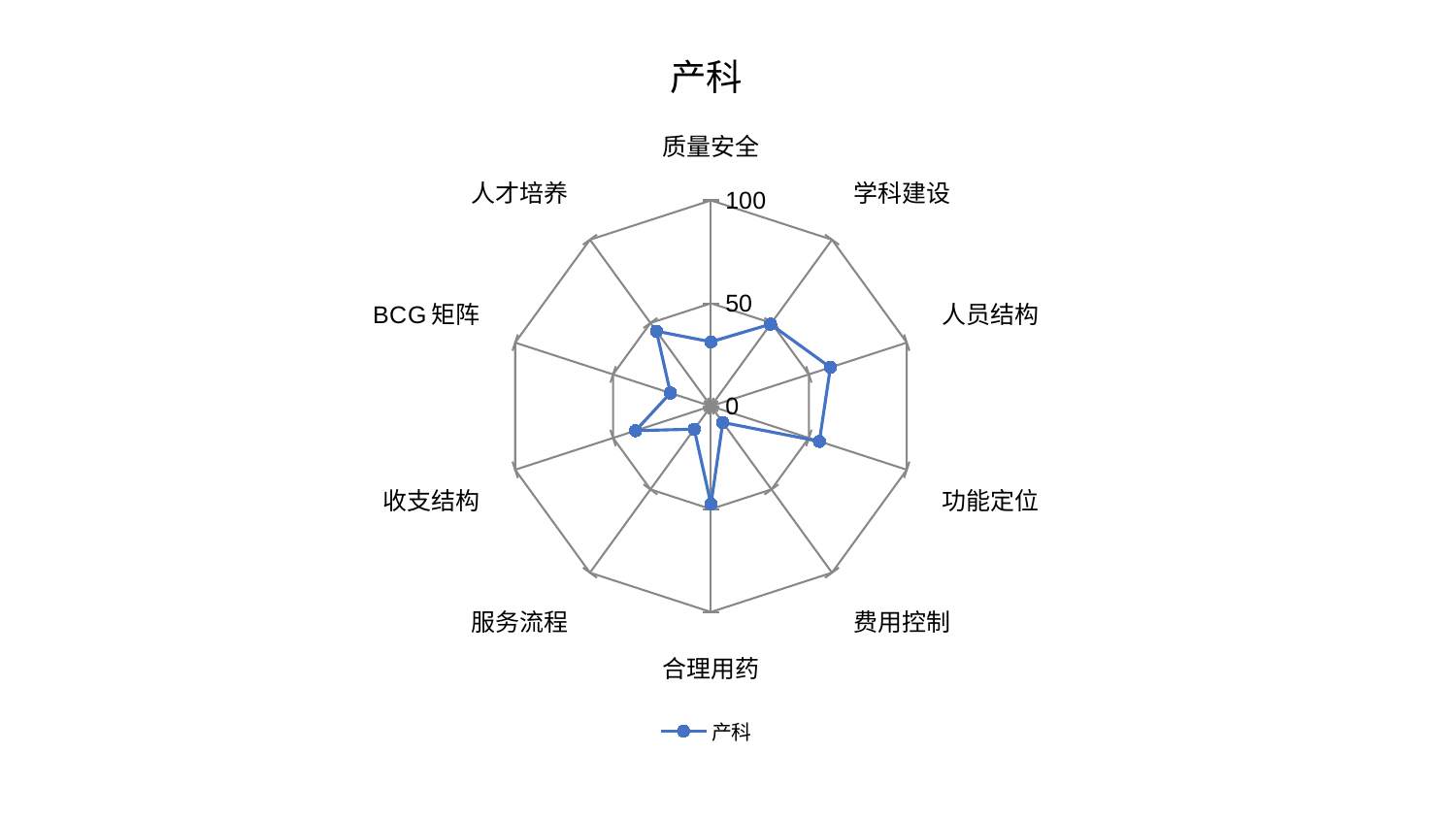

### Chart: 产科

| Category | 产科 |
|---|---|
| 质量安全 | 31.274154474836063 |
| 学科建设 | 49.25559983612424 |
| 人员结构 | 60.99977337172661 |
| 功能定位 | 55.37065440147561 |
| 费用控制 | 9.794328520663568 |
| 合理用药 | 47.653488637562276 |
| 服务流程 | 13.832806906564898 |
| 收支结构 | 38.500405834900135 |
| BCG矩阵 | 20.716434724084987 |
| 人才培养 | 45.06898146872445 |
110